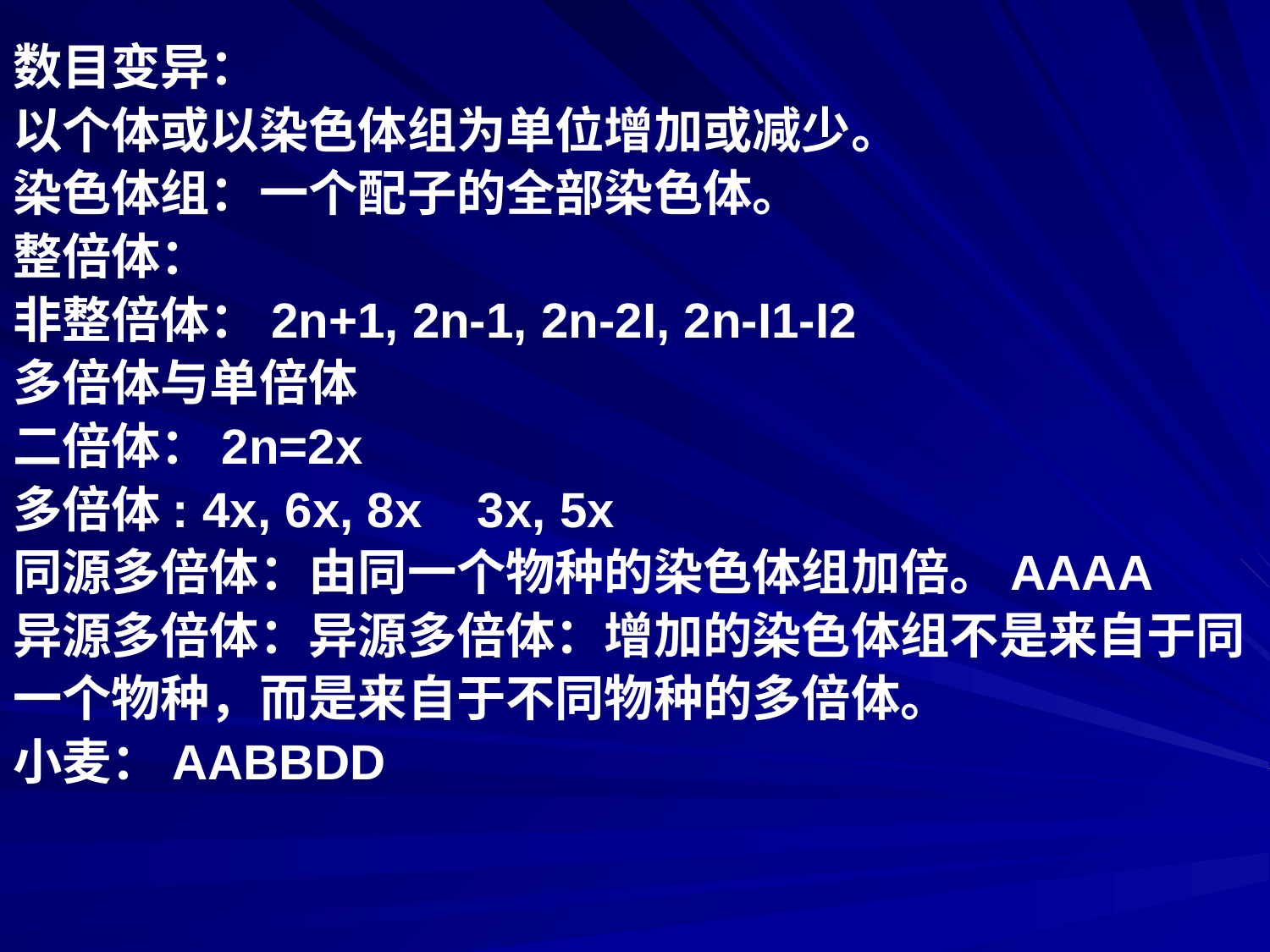

数目变异：
以个体或以染色体组为单位增加或减少。
染色体组：一个配子的全部染色体。
整倍体：
非整倍体：2n+1, 2n-1, 2n-2I, 2n-I1-I2
多倍体与单倍体
二倍体：2n=2x
多倍体: 4x, 6x, 8x    3x, 5x
同源多倍体：由同一个物种的染色体组加倍。AAAA
异源多倍体：异源多倍体：增加的染色体组不是来自于同
一个物种，而是来自于不同物种的多倍体。
小麦：AABBDD